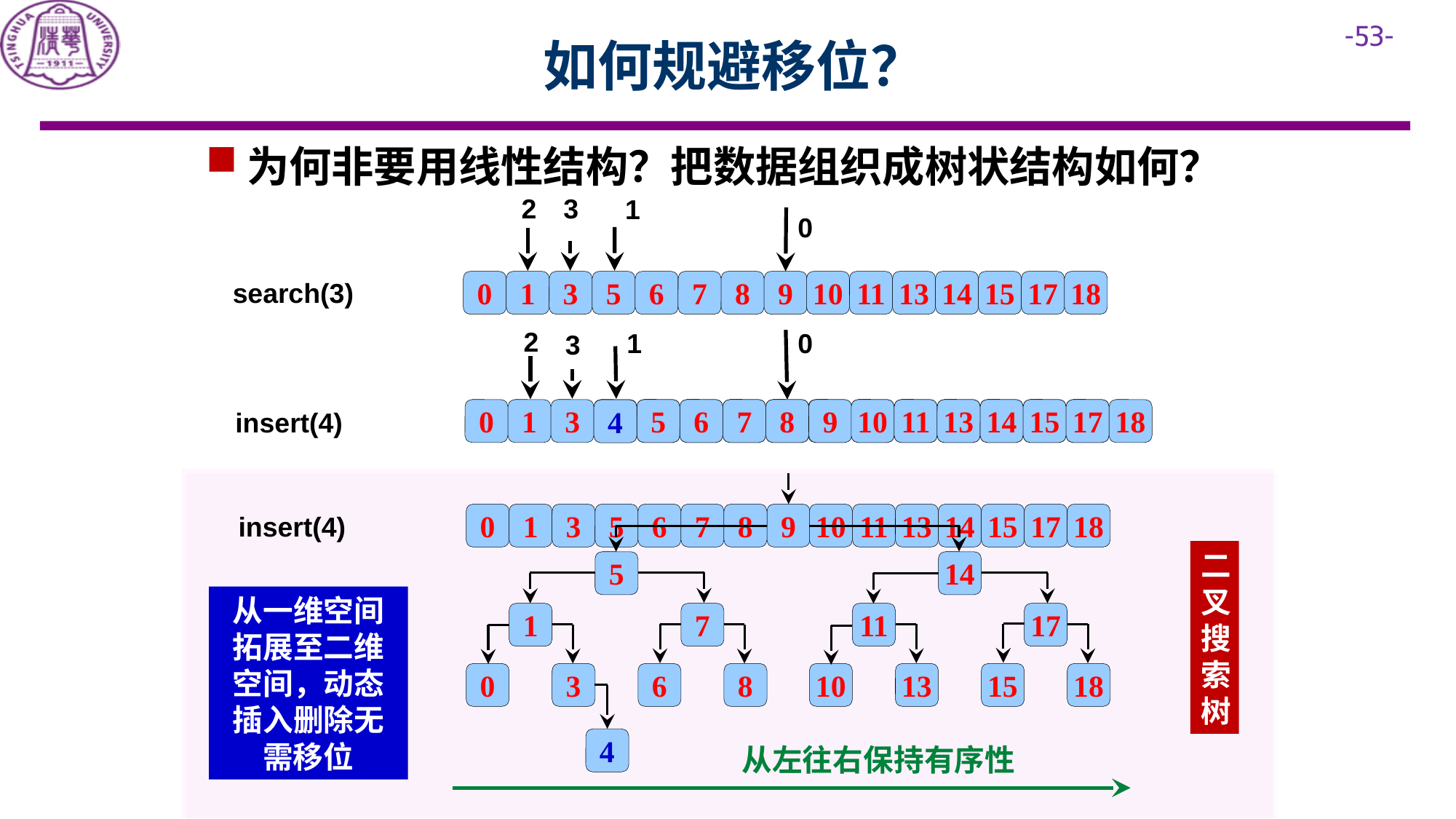

# 如何规避移位？
为何非要用线性结构？把数据组织成树状结构如何？
2
3
1
0
search(3)
0
1
3
5
6
7
8
9
10
11
13
14
15
17
18
2
0
1
3
0
1
3
5
6
5
7
6
8
7
9
8
10
9
11
10
13
11
14
13
15
14
17
15
18
17
18
4
insert(4)

insert(4)
0
1
3
5
6
7
8
9
10
11
13
14
15
17
18
二叉搜索树
5
14
从一维空间拓展至二维空间，动态插入删除无需移位
1
7
11
17
0
3
6
8
10
13
15
18
4
从左往右保持有序性